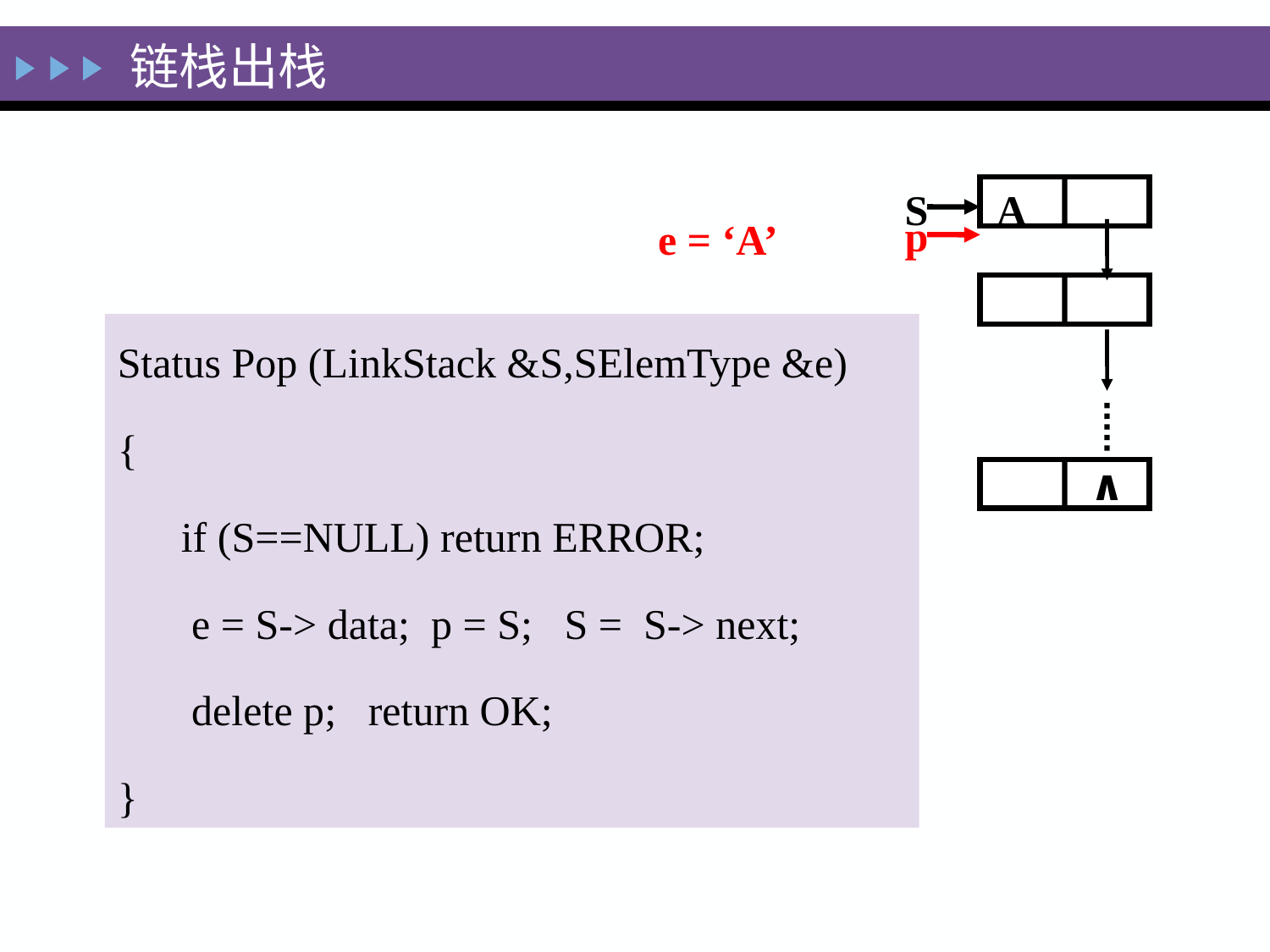

# 链栈出栈
S

A

∧

p
e = ‘A’

Status Pop (LinkStack &S,SElemType &e)
{
if (S==NULL) return ERROR;
 e = S-> data;  p = S;   S =  S-> next;
 delete p;   return OK;
}